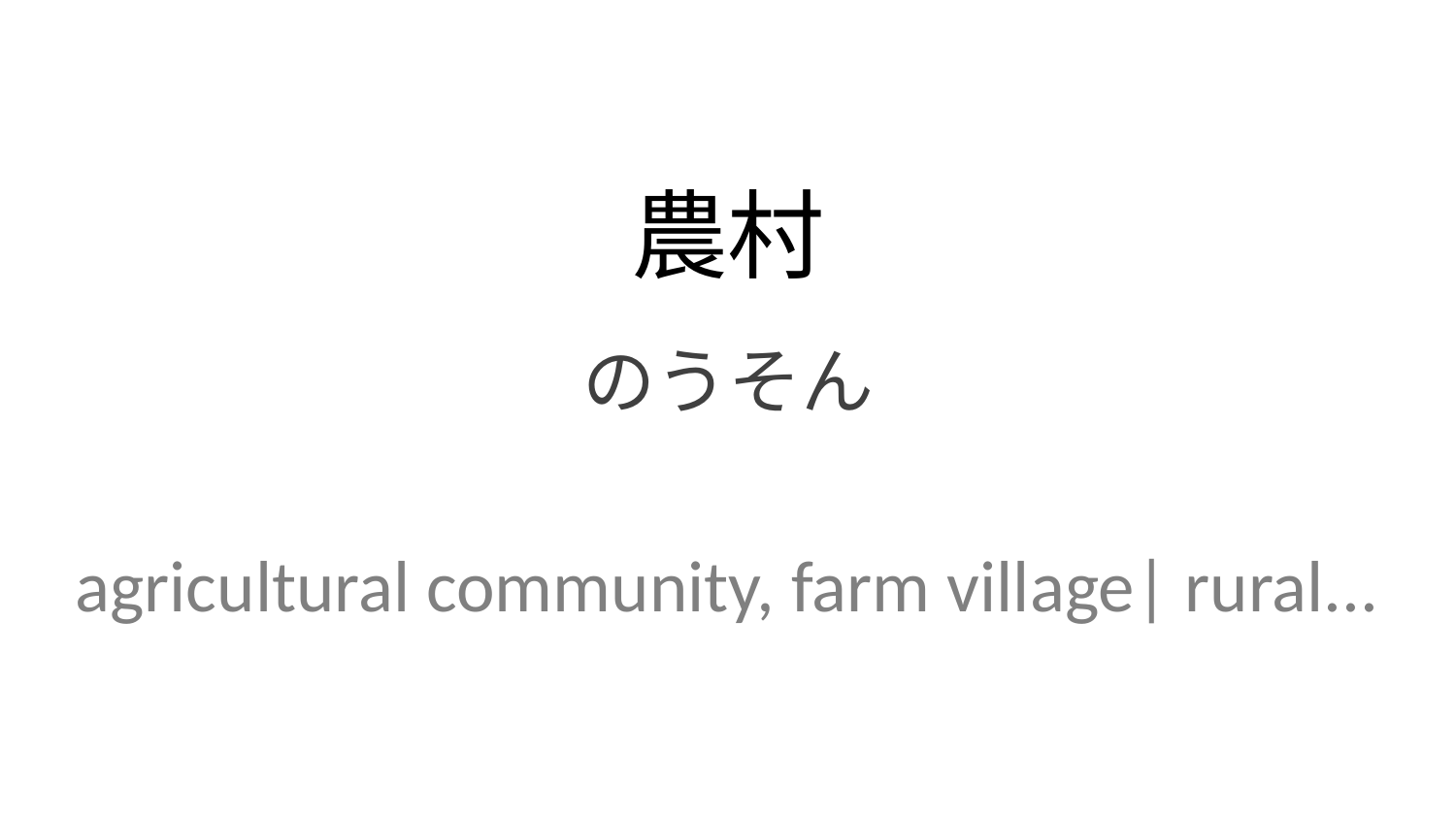

農村

のうそん
agricultural community, farm village| rural...